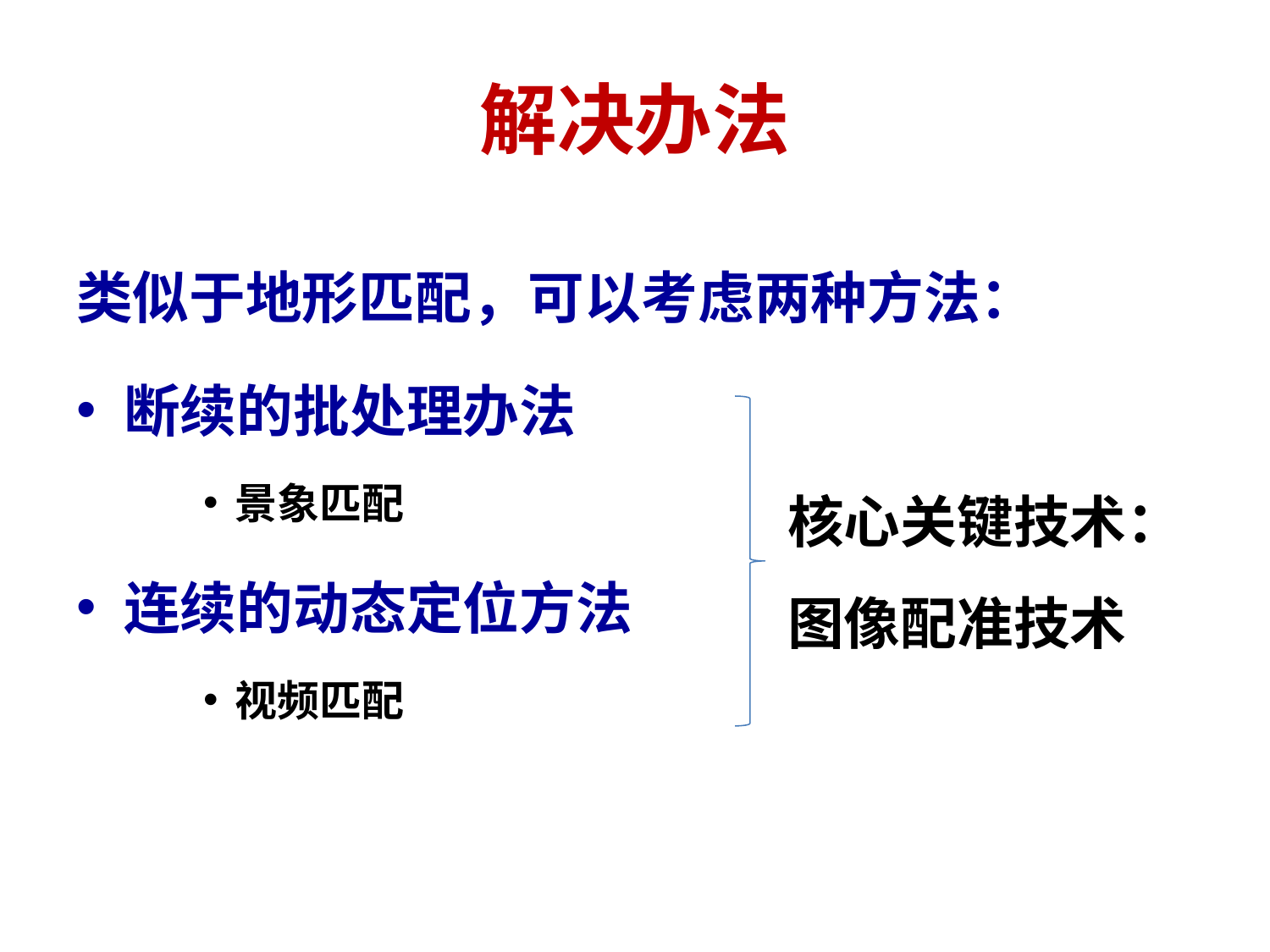

# 解决办法
类似于地形匹配，可以考虑两种方法：
断续的批处理办法
景象匹配
连续的动态定位方法
视频匹配

核心关键技术：图像配准技术